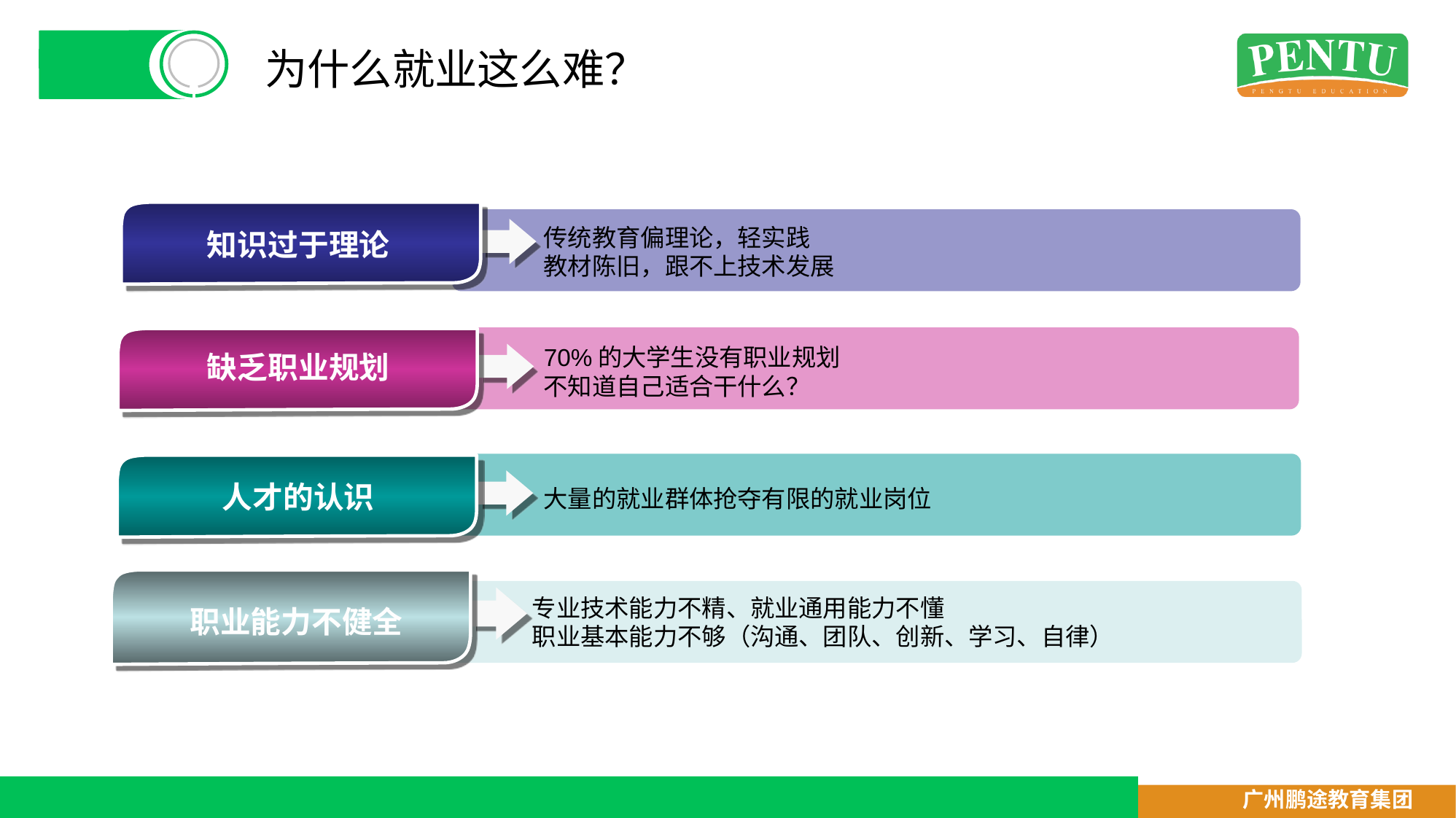

# 为什么就业这么难？

传统教育偏理论，轻实践
教材陈旧，跟不上技术发展
知识过于理论

70%的大学生没有职业规划
不知道自己适合干什么？
缺乏职业规划

人才的认识
大量的就业群体抢夺有限的就业岗位

专业技术能力不精、就业通用能力不懂
职业基本能力不够（沟通、团队、创新、学习、自律）
职业能力不健全